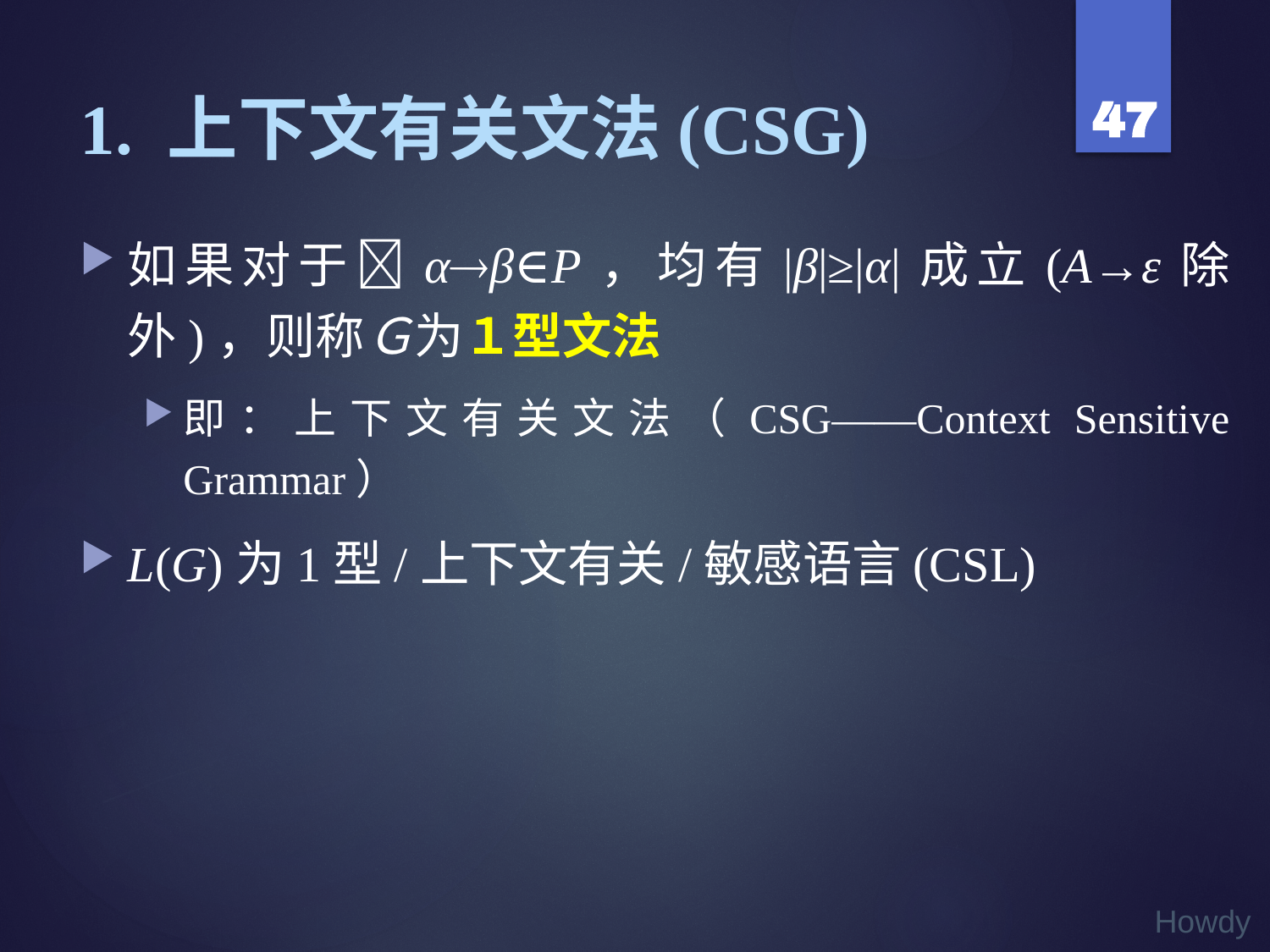

# 1. 上下文有关文法(CSG)
如果对于∀α→β∈P，均有|β|≥|α|成立(A→ε除外)，则称Ｇ为１型文法
即：上下文有关文法（CSG——Context Sensitive Grammar）
L(G)为1型/上下文有关/敏感语言(CSL)